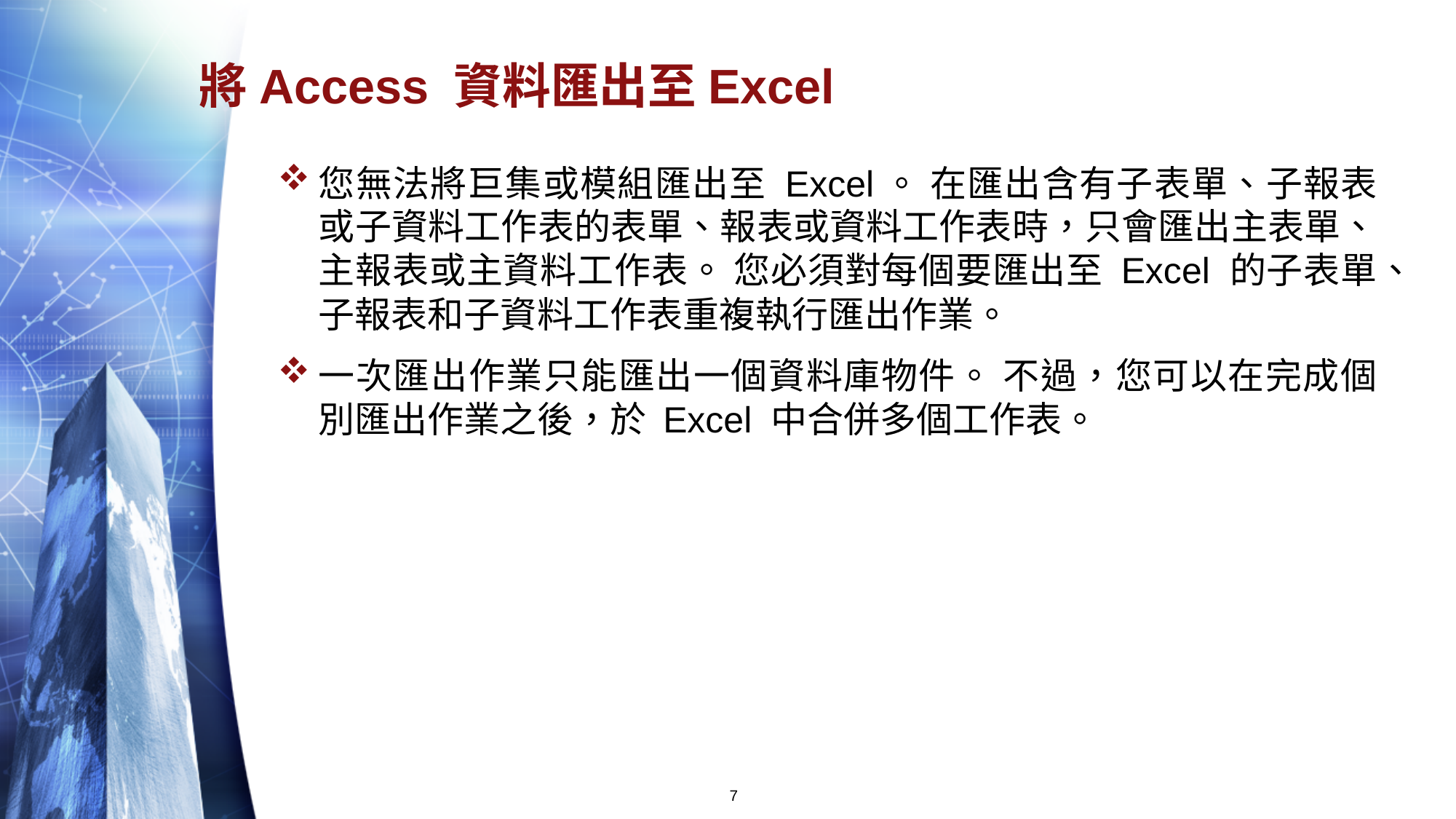

# 將Access 資料匯出至Excel
您無法將巨集或模組匯出至 Excel。 在匯出含有子表單、子報表或子資料工作表的表單、報表或資料工作表時，只會匯出主表單、主報表或主資料工作表。 您必須對每個要匯出至 Excel 的子表單、子報表和子資料工作表重複執行匯出作業。
一次匯出作業只能匯出一個資料庫物件。 不過，您可以在完成個別匯出作業之後，於 Excel 中合併多個工作表。
7